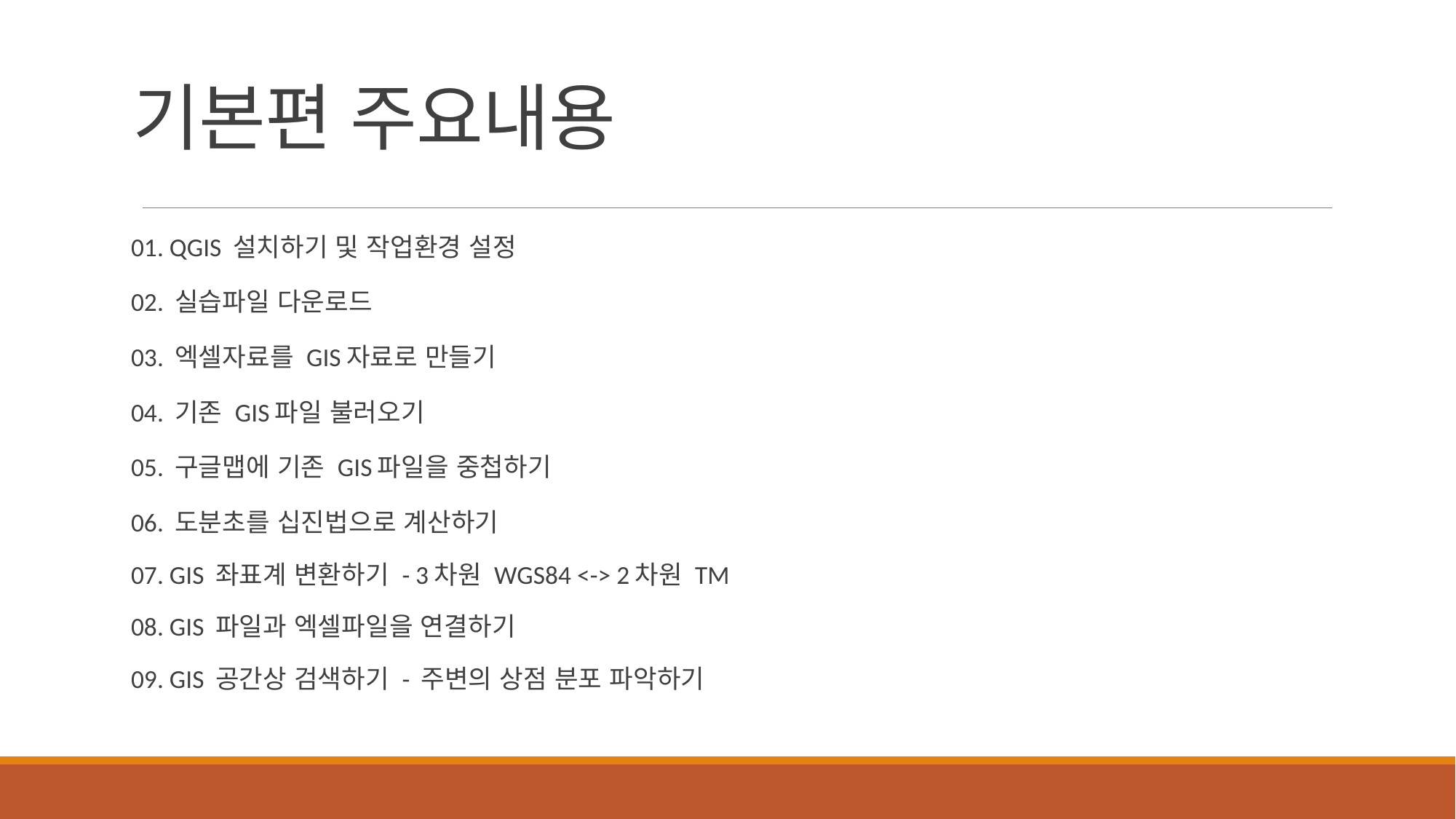

# 기본편 주요내용
01. QGIS 설치하기 및 작업환경 설정
02. 실습파일 다운로드
03. 엑셀자료를 GIS자료로 만들기
04. 기존 GIS파일 불러오기
05. 구글맵에 기존 GIS파일을 중첩하기
06. 도분초를 십진법으로 계산하기
07. GIS 좌표계 변환하기 - 3차원 WGS84 <-> 2차원 TM
08. GIS 파일과 엑셀파일을 연결하기
09. GIS 공간상 검색하기 - 주변의 상점 분포 파악하기